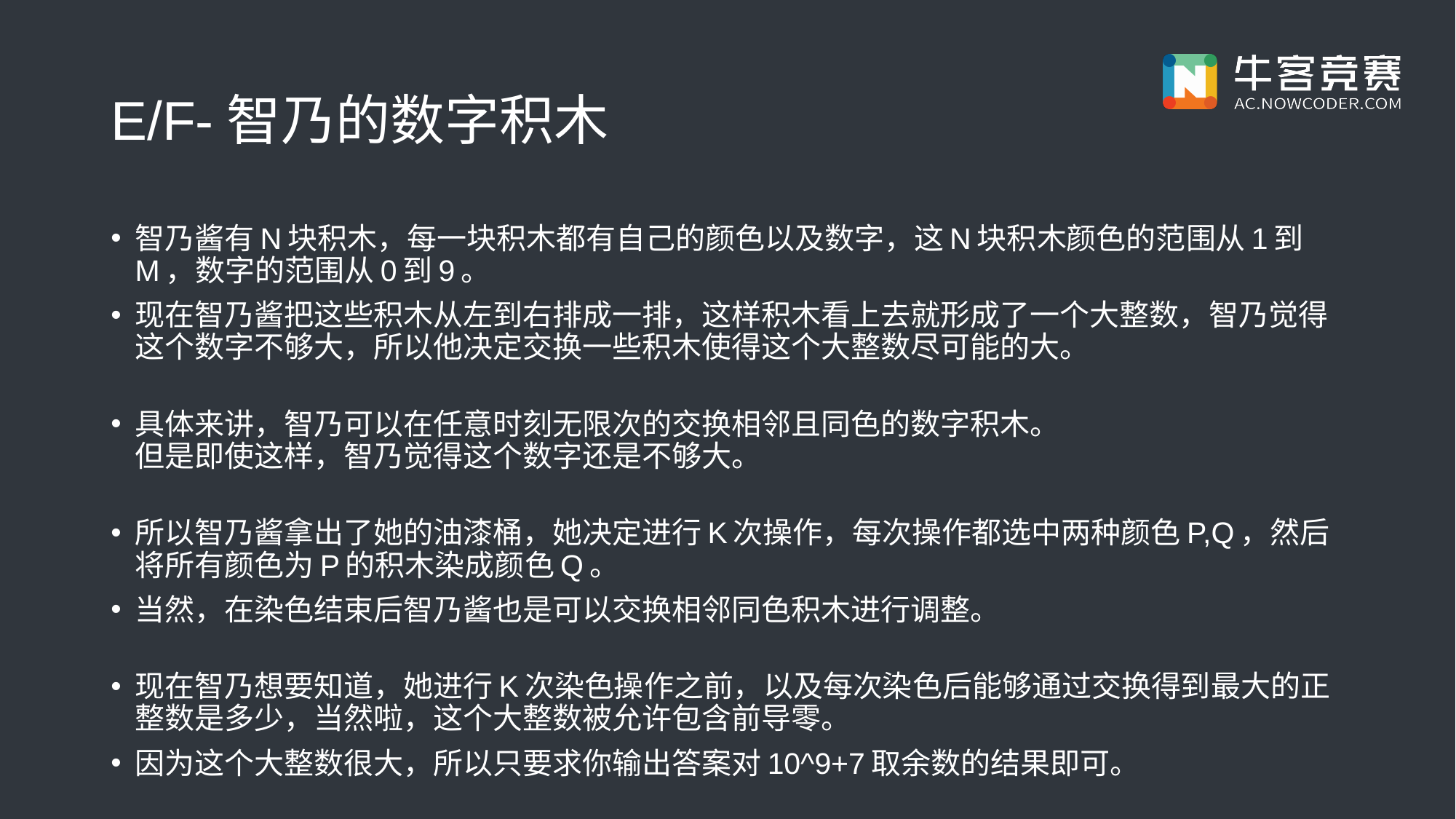

# E/F-智乃的数字积木
智乃酱有N块积木，每一块积木都有自己的颜色以及数字，这N块积木颜色的范围从1到M，数字的范围从0到9。
现在智乃酱把这些积木从左到右排成一排，这样积木看上去就形成了一个大整数，智乃觉得这个数字不够大，所以他决定交换一些积木使得这个大整数尽可能的大。
具体来讲，智乃可以在任意时刻无限次的交换相邻且同色的数字积木。
但是即使这样，智乃觉得这个数字还是不够大。
所以智乃酱拿出了她的油漆桶，她决定进行K次操作，每次操作都选中两种颜色P,Q，然后将所有颜色为P的积木染成颜色Q。
当然，在染色结束后智乃酱也是可以交换相邻同色积木进行调整。
现在智乃想要知道，她进行K次染色操作之前，以及每次染色后能够通过交换得到最大的正整数是多少，当然啦，这个大整数被允许包含前导零。
因为这个大整数很大，所以只要求你输出答案对10^9+7取余数的结果即可。